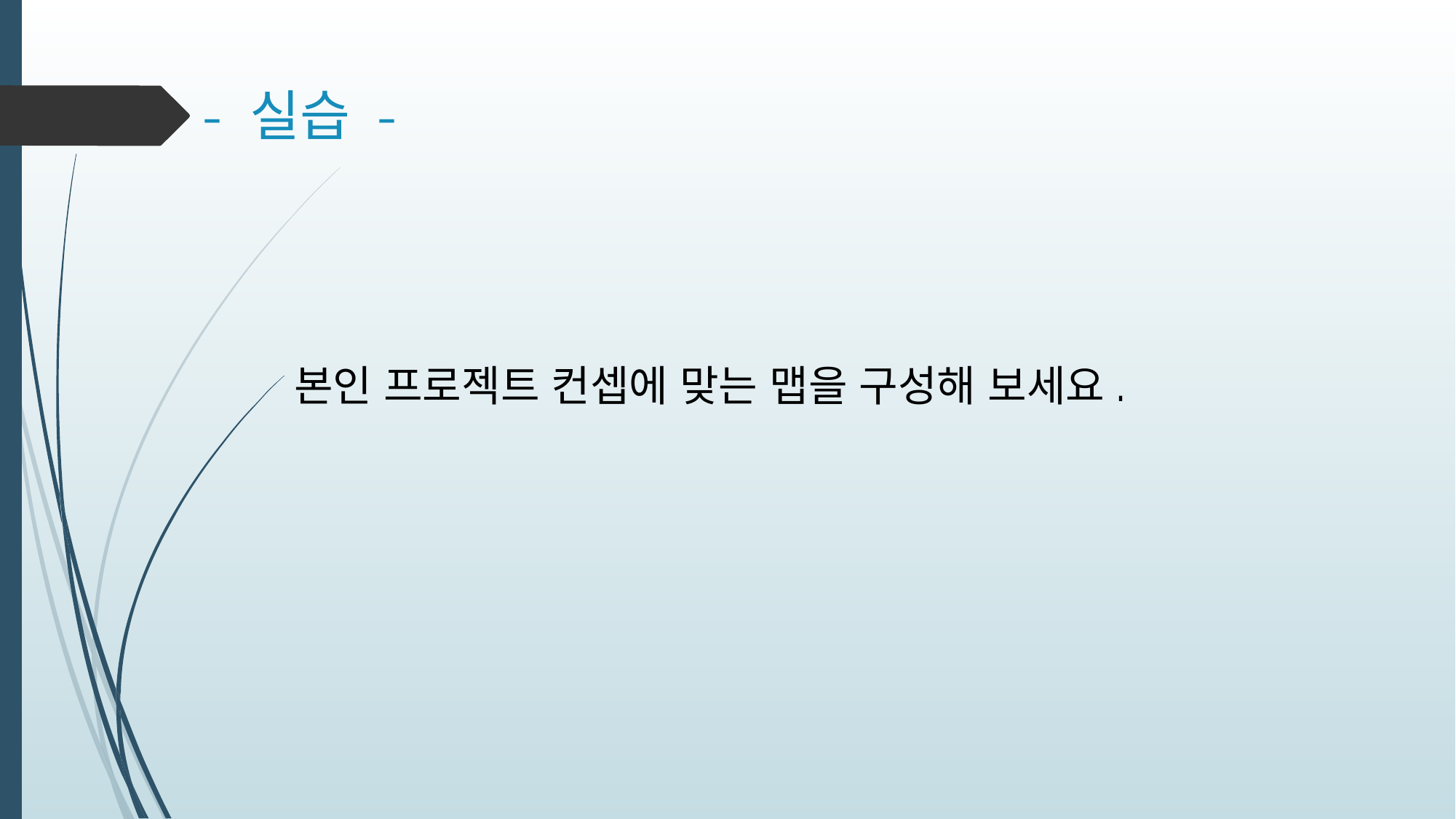

# - 실습 -
본인 프로젝트 컨셉에 맞는 맵을 구성해 보세요.